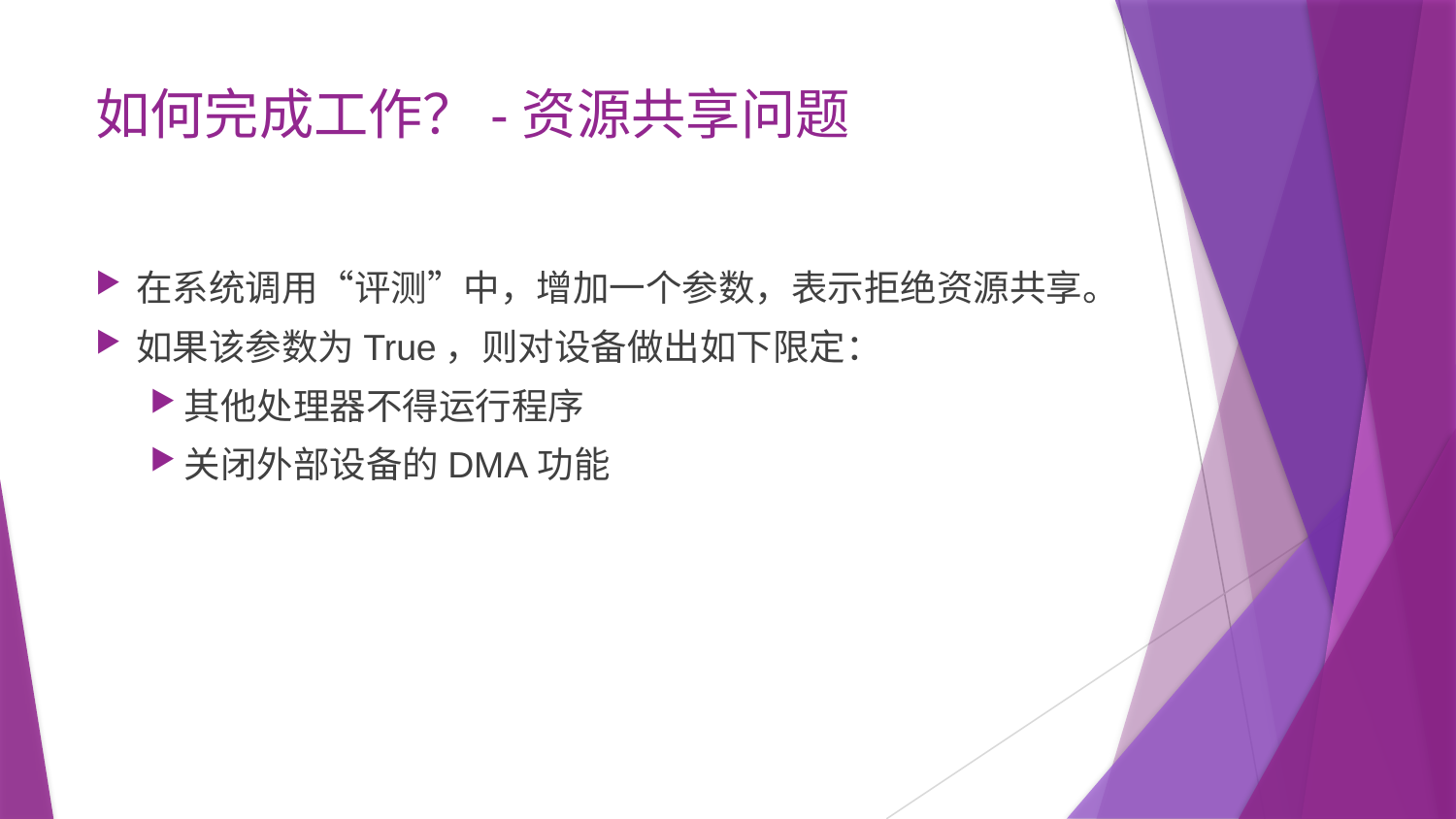

# 如何完成工作？-资源共享问题
在系统调用“评测”中，增加一个参数，表示拒绝资源共享。
如果该参数为True，则对设备做出如下限定：
其他处理器不得运行程序
关闭外部设备的DMA功能